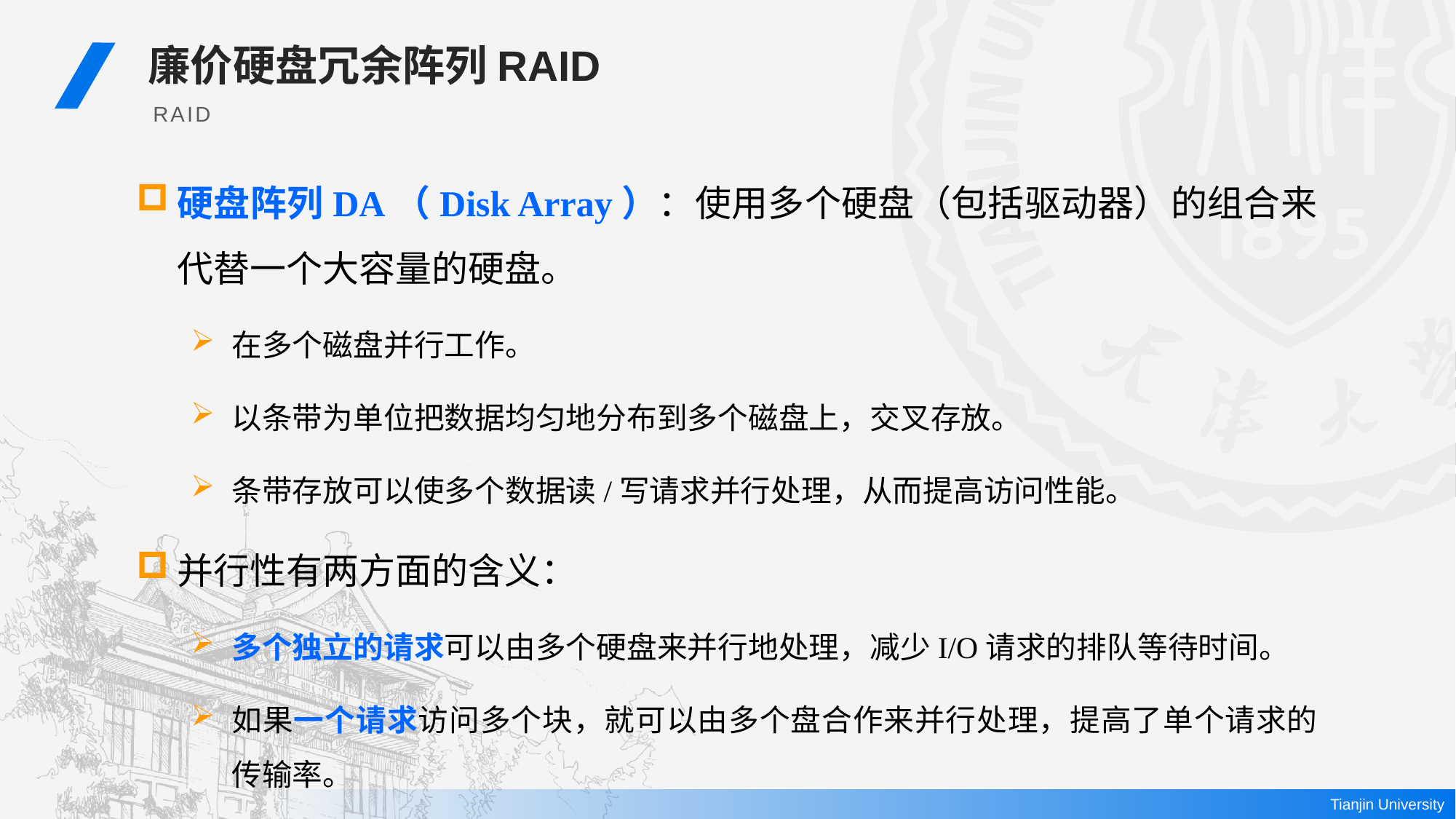

廉价硬盘冗余阵列RAID
RAID
硬盘阵列DA（Disk Array）：使用多个硬盘（包括驱动器）的组合来代替一个大容量的硬盘。
在多个磁盘并行工作。
以条带为单位把数据均匀地分布到多个磁盘上，交叉存放。
条带存放可以使多个数据读/写请求并行处理，从而提高访问性能。
并行性有两方面的含义：
多个独立的请求可以由多个硬盘来并行地处理，减少I/O请求的排队等待时间。
如果一个请求访问多个块，就可以由多个盘合作来并行处理，提高了单个请求的传输率。